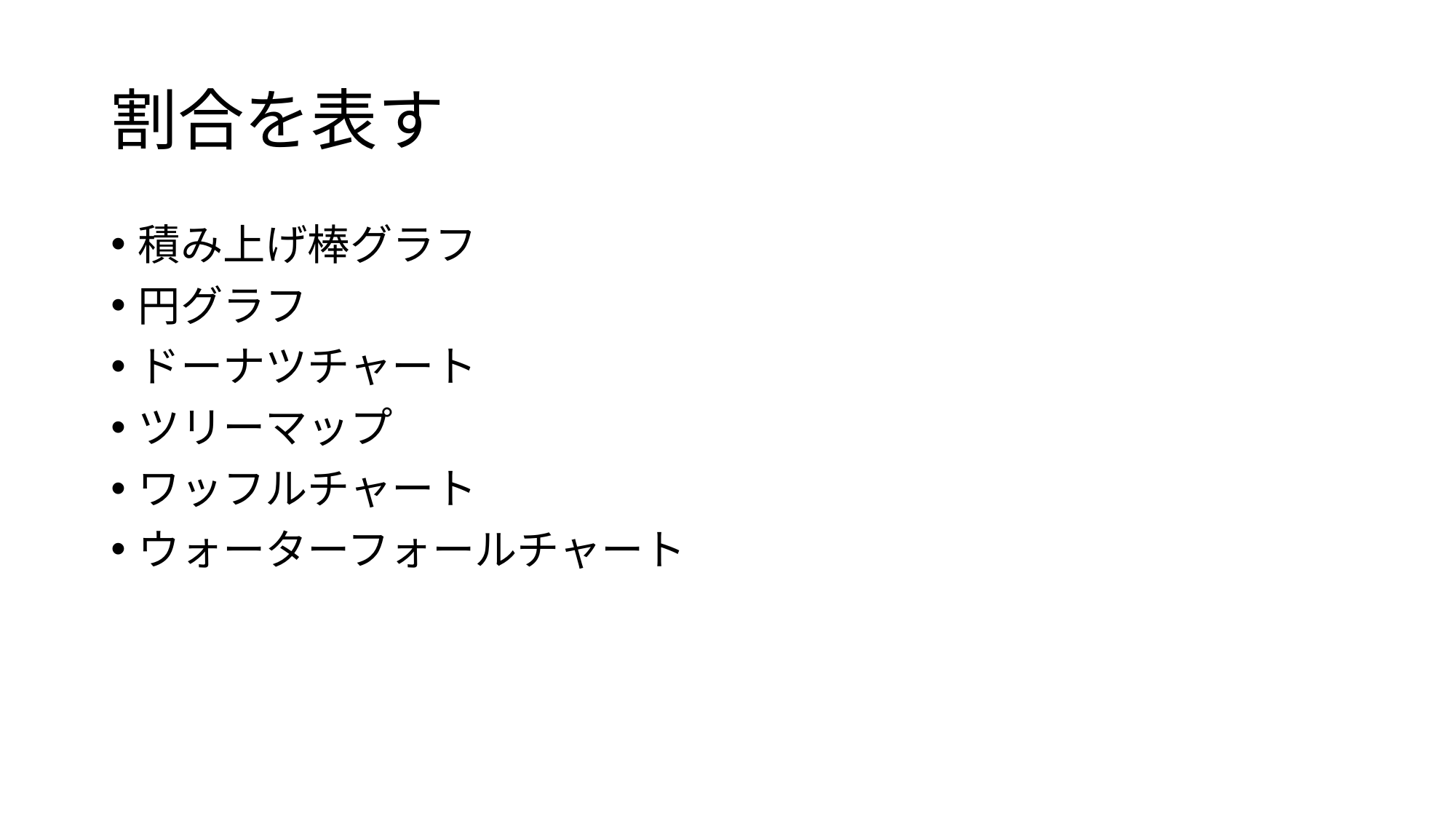

# 割合を表す
積み上げ棒グラフ
円グラフ
ドーナツチャート
ツリーマップ
ワッフルチャート
ウォーターフォールチャート